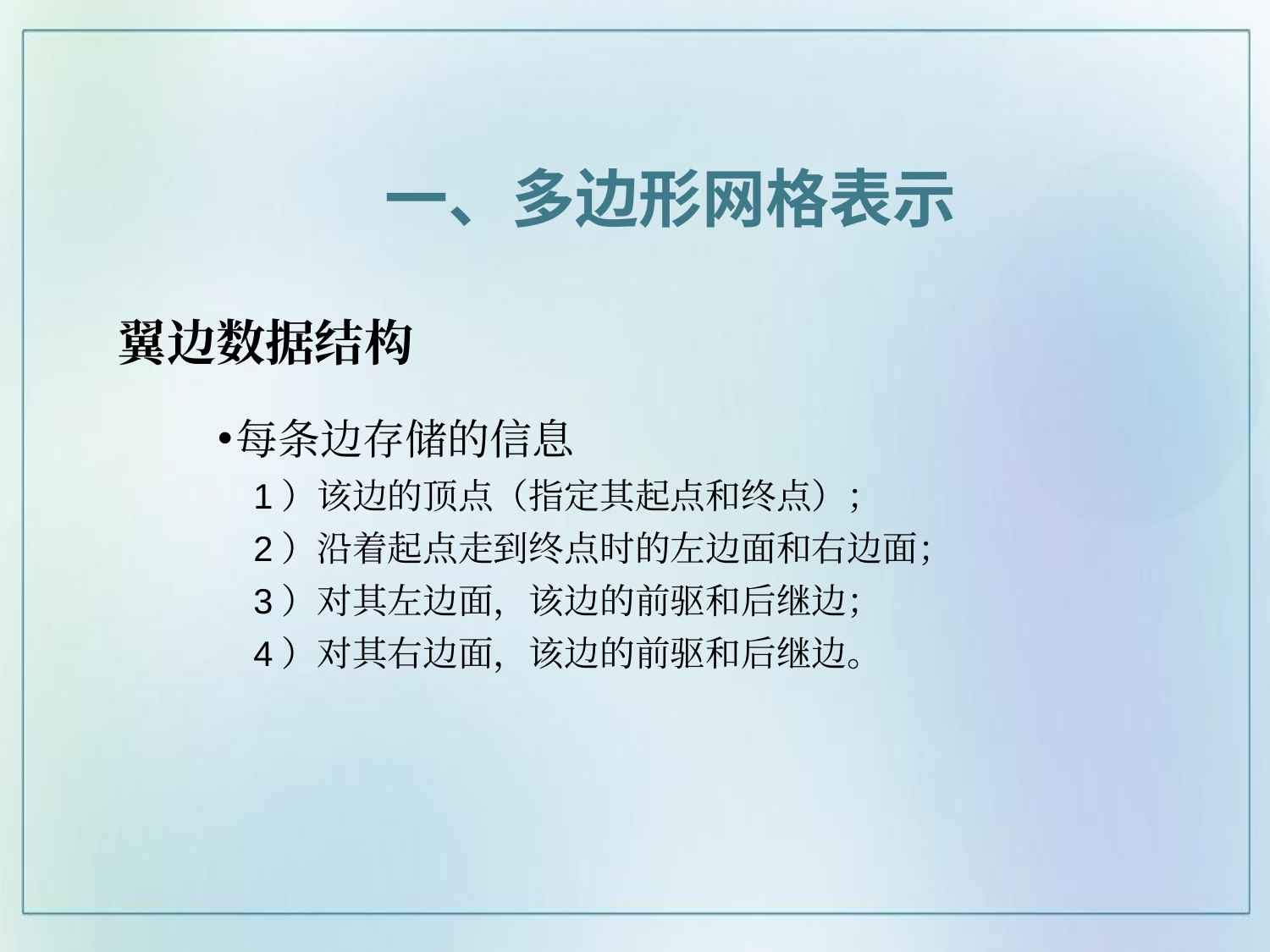

一、多边形网格表示
# 翼边数据结构
每条边存储的信息
1）该边的顶点（指定其起点和终点）；
2）沿着起点走到终点时的左边面和右边面；
3）对其左边面，该边的前驱和后继边；
4）对其右边面，该边的前驱和后继边。